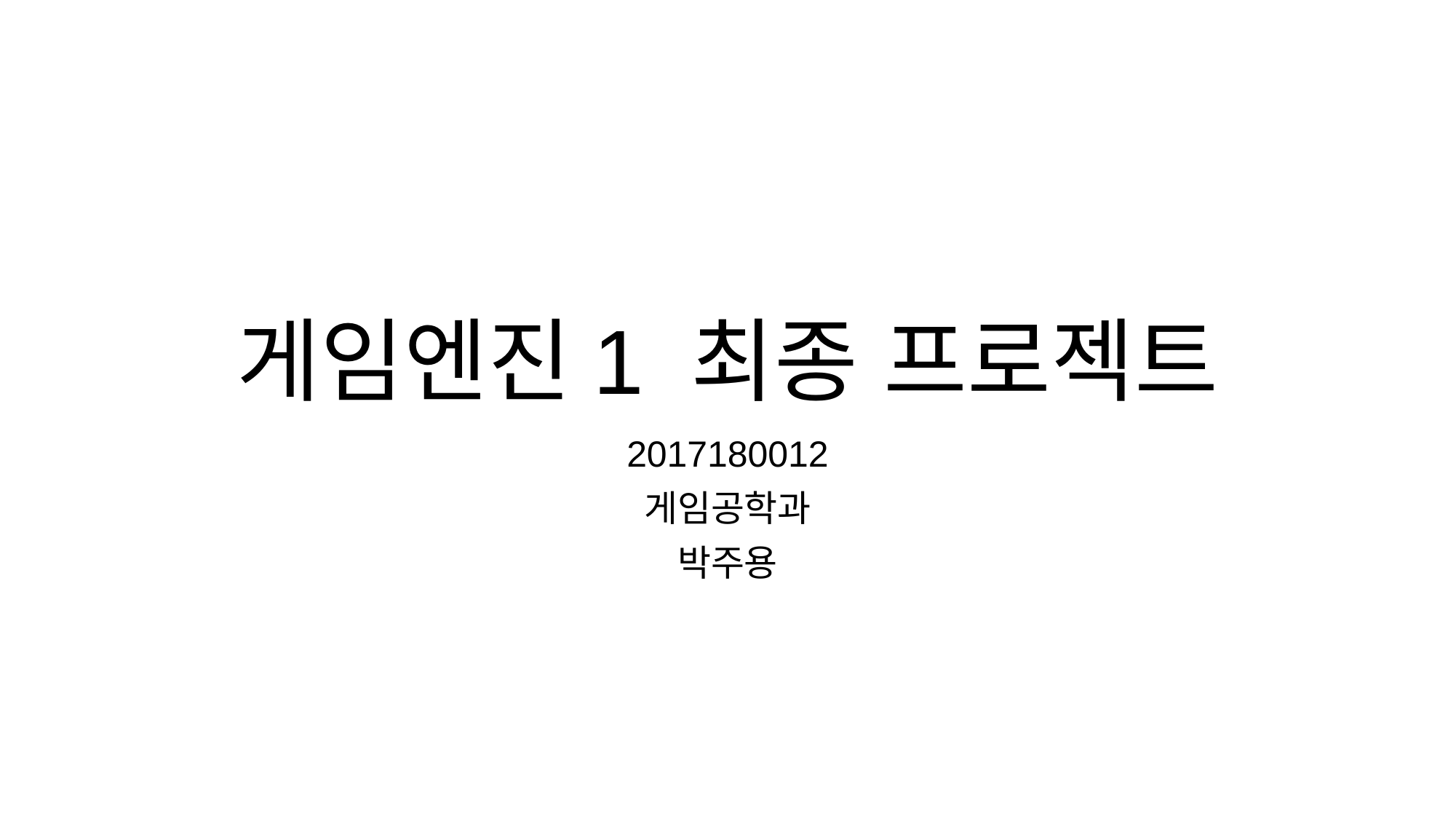

# 게임엔진1 최종 프로젝트
2017180012
게임공학과
박주용